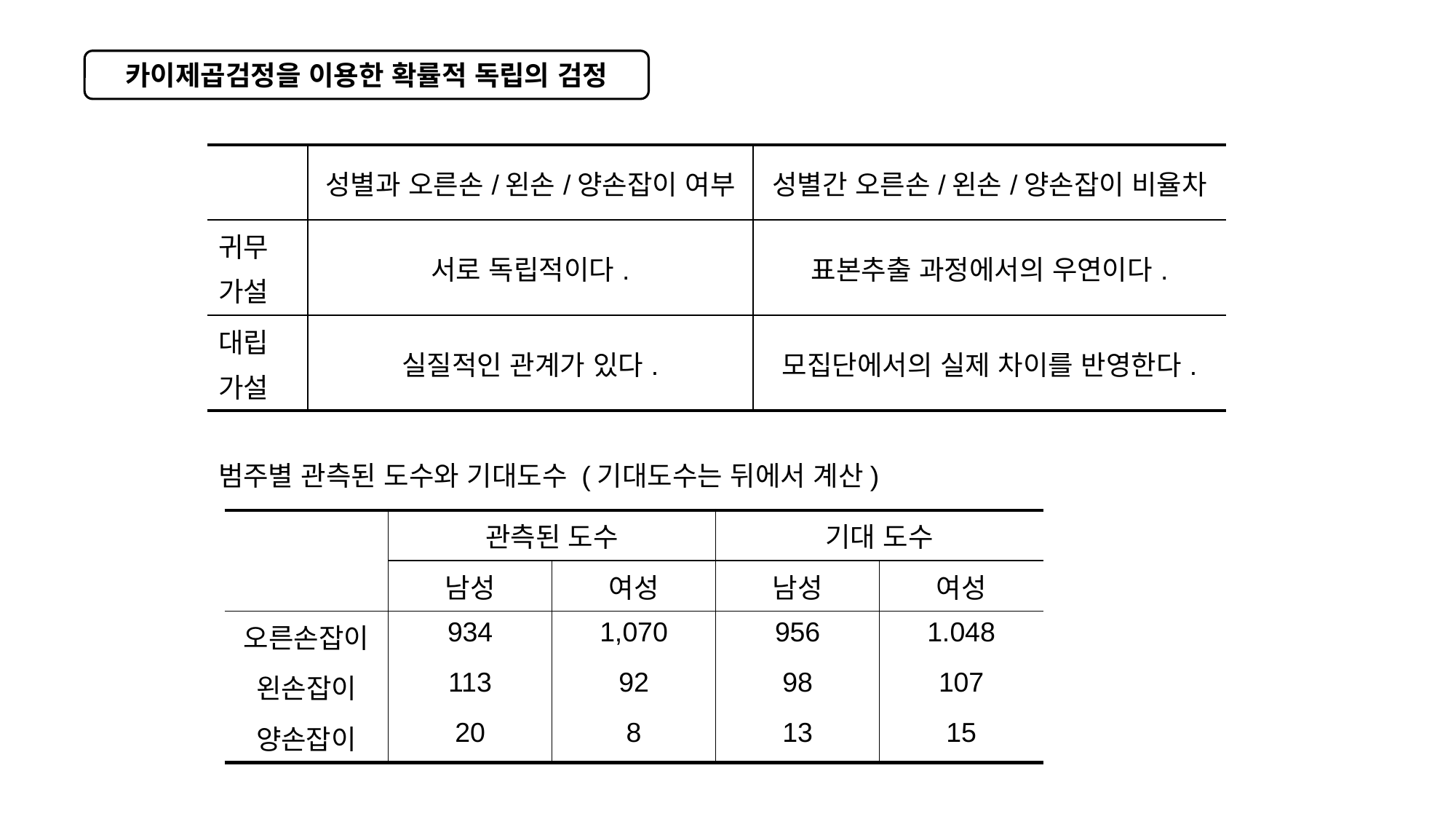

카이제곱검정을 이용한 확률적 독립의 검정
|  | 성별과 오른손/왼손/양손잡이 여부 | 성별간 오른손/왼손/양손잡이 비율차 |
| --- | --- | --- |
| 귀무 가설 | 서로 독립적이다. | 표본추출 과정에서의 우연이다. |
| 대립 가설 | 실질적인 관계가 있다. | 모집단에서의 실제 차이를 반영한다. |
범주별 관측된 도수와 기대도수 (기대도수는 뒤에서 계산)
|  | 관측된 도수 |  | 기대 도수 |  |
| --- | --- | --- | --- | --- |
|  | 남성 | 여성 | 남성 | 여성 |
| 오른손잡이 | 934 | 1,070 | 956 | 1.048 |
| 왼손잡이 | 113 | 92 | 98 | 107 |
| 양손잡이 | 20 | 8 | 13 | 15 |